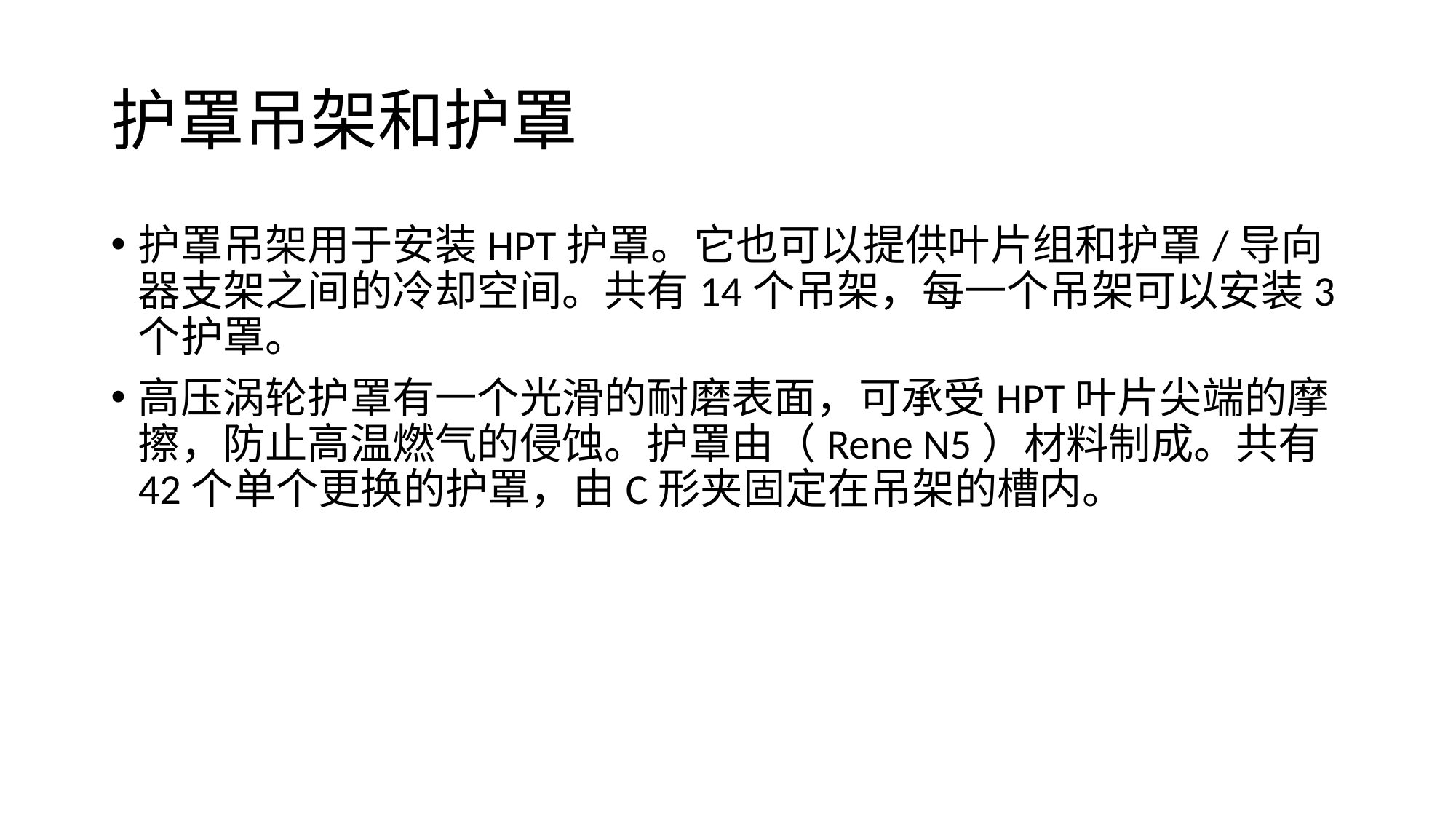

# 护罩吊架和护罩
护罩吊架用于安装HPT护罩。它也可以提供叶片组和护罩/导向器支架之间的冷却空间。共有14个吊架，每一个吊架可以安装3个护罩。
高压涡轮护罩有一个光滑的耐磨表面，可承受HPT叶片尖端的摩擦，防止高温燃气的侵蚀。护罩由（Rene N5）材料制成。共有42个单个更换的护罩，由C形夹固定在吊架的槽内。